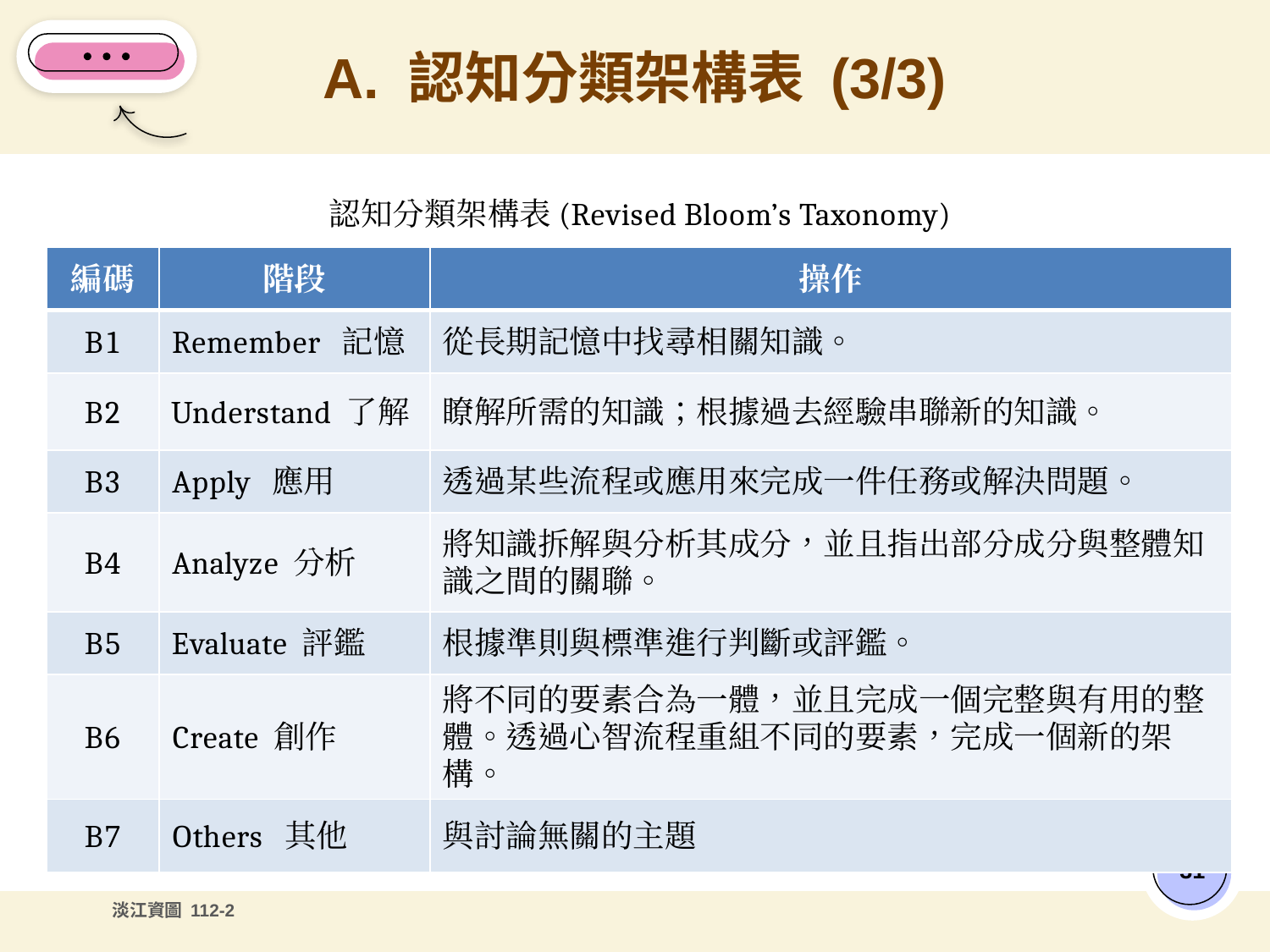

# A. 認知分類架構表 (3/3)
認知分類架構表(Revised Bloom’s Taxonomy)
| 編碼 | 階段 | 操作 |
| --- | --- | --- |
| B1 | Remember 記憶 | 從長期記憶中找尋相關知識。 |
| B2 | Understand 了解 | 瞭解所需的知識；根據過去經驗串聯新的知識。 |
| B3 | Apply 應用 | 透過某些流程或應用來完成一件任務或解決問題。 |
| B4 | Analyze 分析 | 將知識拆解與分析其成分，並且指出部分成分與整體知識之間的關聯。 |
| B5 | Evaluate 評鑑 | 根據準則與標準進行判斷或評鑑。 |
| B6 | Create 創作 | 將不同的要素合為一體，並且完成一個完整與有用的整體。透過心智流程重組不同的要素，完成一個新的架構。 |
| B7 | Others 其他 | 與討論無關的主題 |
31